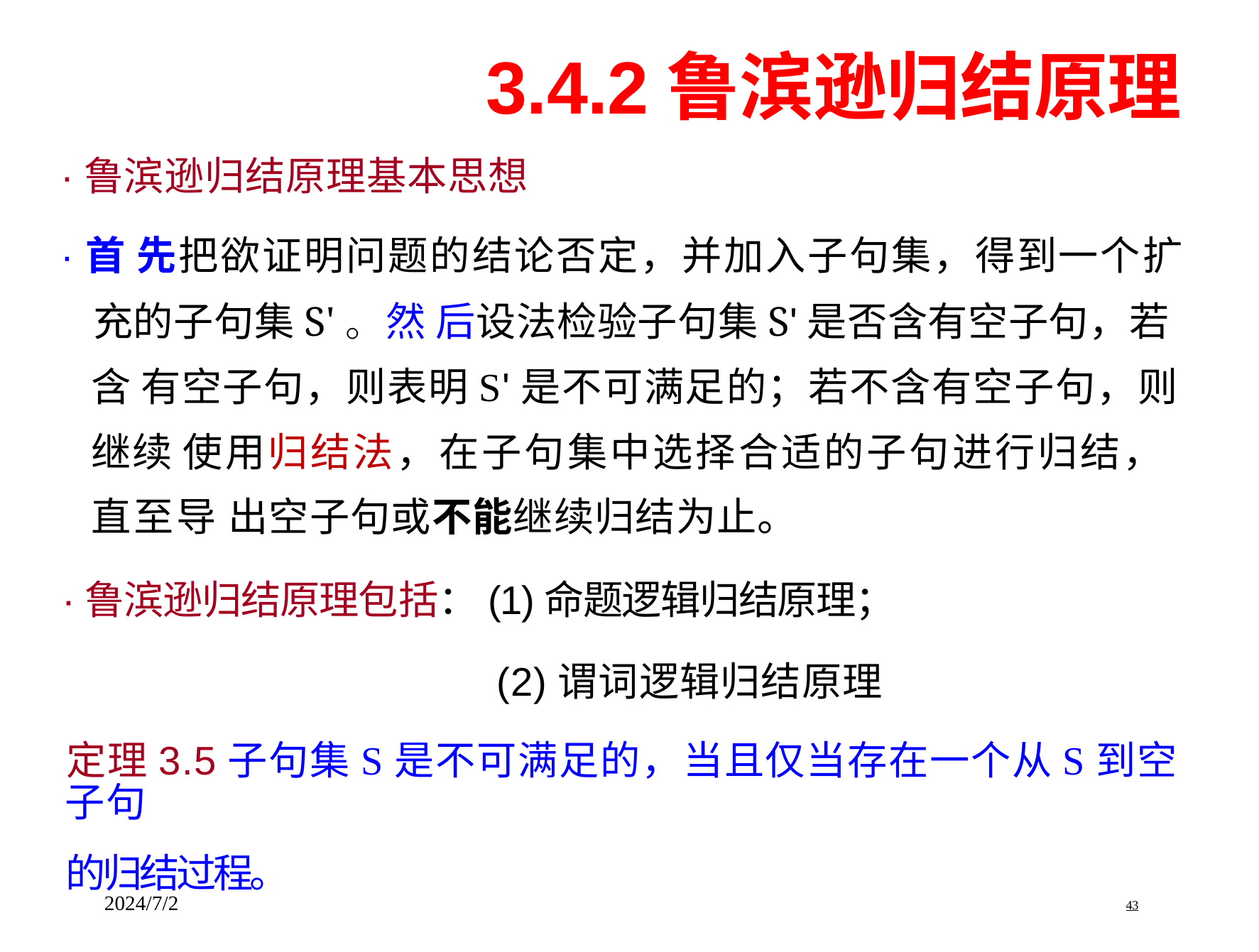

3.4.2鲁滨逊归结原理
·鲁滨逊归结原理基本思想

·首 先把欲证明问题的结论否定，并加入子句集，得到一个扩
充的子句集S'。然 后设法检验子句集S'是否含有空子句，若含 有空子句，则表明S'是不可满足的；若不含有空子句，则继续 使用归结法，在子句集中选择合适的子句进行归结，直至导 出空子句或不能继续归结为止。

·鲁滨逊归结原理包括：(1)命题逻辑归结原理；
(2)谓词逻辑归结原理

定理3.5子句集S是不可满足的，当且仅当存在一个从S到空子句
的归结过程。

2024/7/2                                                                                                                                                                                        43